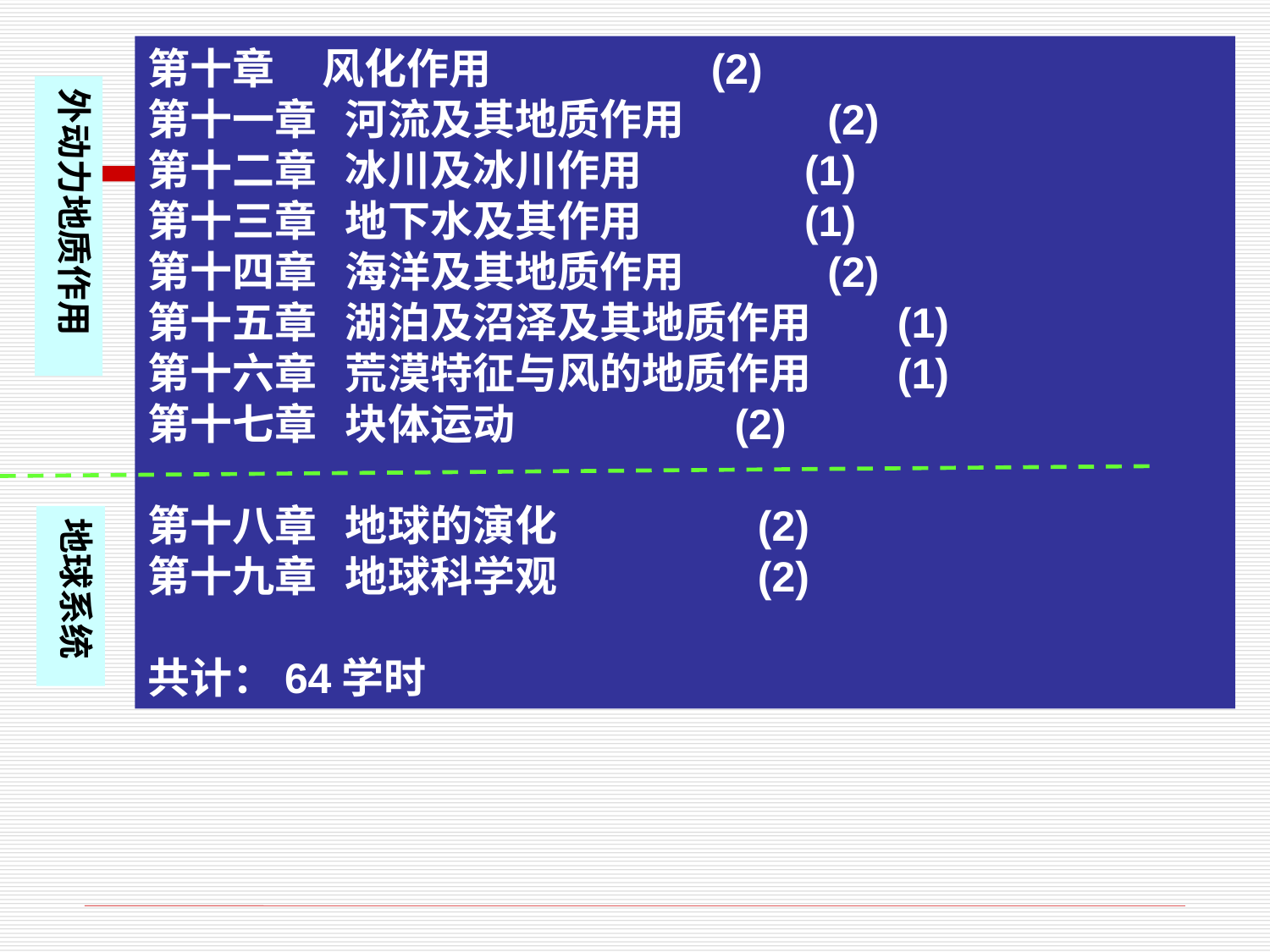

第十章     风化作用                      (2)
第十一章   河流及其地质作用              (2)
第十二章   冰川及冰川作用                (1)
第十三章   地下水及其作用                (1)
第十四章   海洋及其地质作用              (2)
第十五章   湖泊及沼泽及其地质作用        (1)
第十六章   荒漠特征与风的地质作用        (1)
第十七章   块体运动                      (2)

第十八章   地球的演化                    (2)
第十九章   地球科学观                    (2)

共计：64学时
外动力地质作用

地球系统